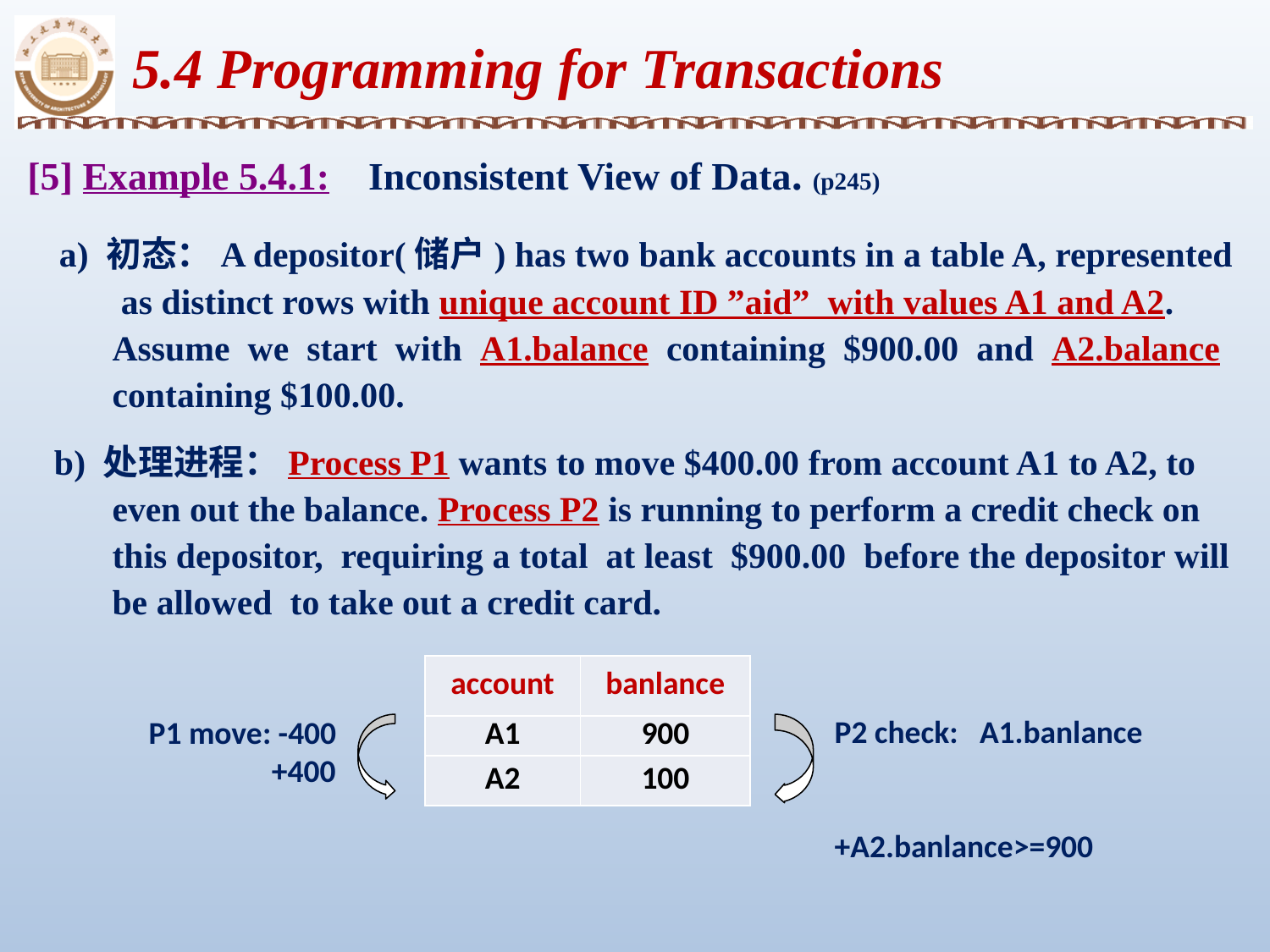

5.4 Programming for Transactions

[5] Example 5.4.1:    Inconsistent View of Data. (p245)
   a) 初态：A depositor(储户) has two bank accounts in a table A, represented   as distinct rows with unique account ID ”aid”  with values A1 and A2. Assume  we  start  with  A1.balance  containing  $900.00  and  A2.balance containing $100.00.
   b) 处理进程：Process P1 wants to move $400.00 from account A1 to A2, to even out the balance. Process P2 is running to perform a credit check on this depositor,  requiring a total  at least  $900.00  before the depositor will be allowed  to take out a credit card.

| account | banlance |
| --- | --- |
| A1 | 900 |
| A2 | 100 |
P2 check:   A1.banlance                                                                  +A2.banlance>=900

P1 move: -400
                 +400